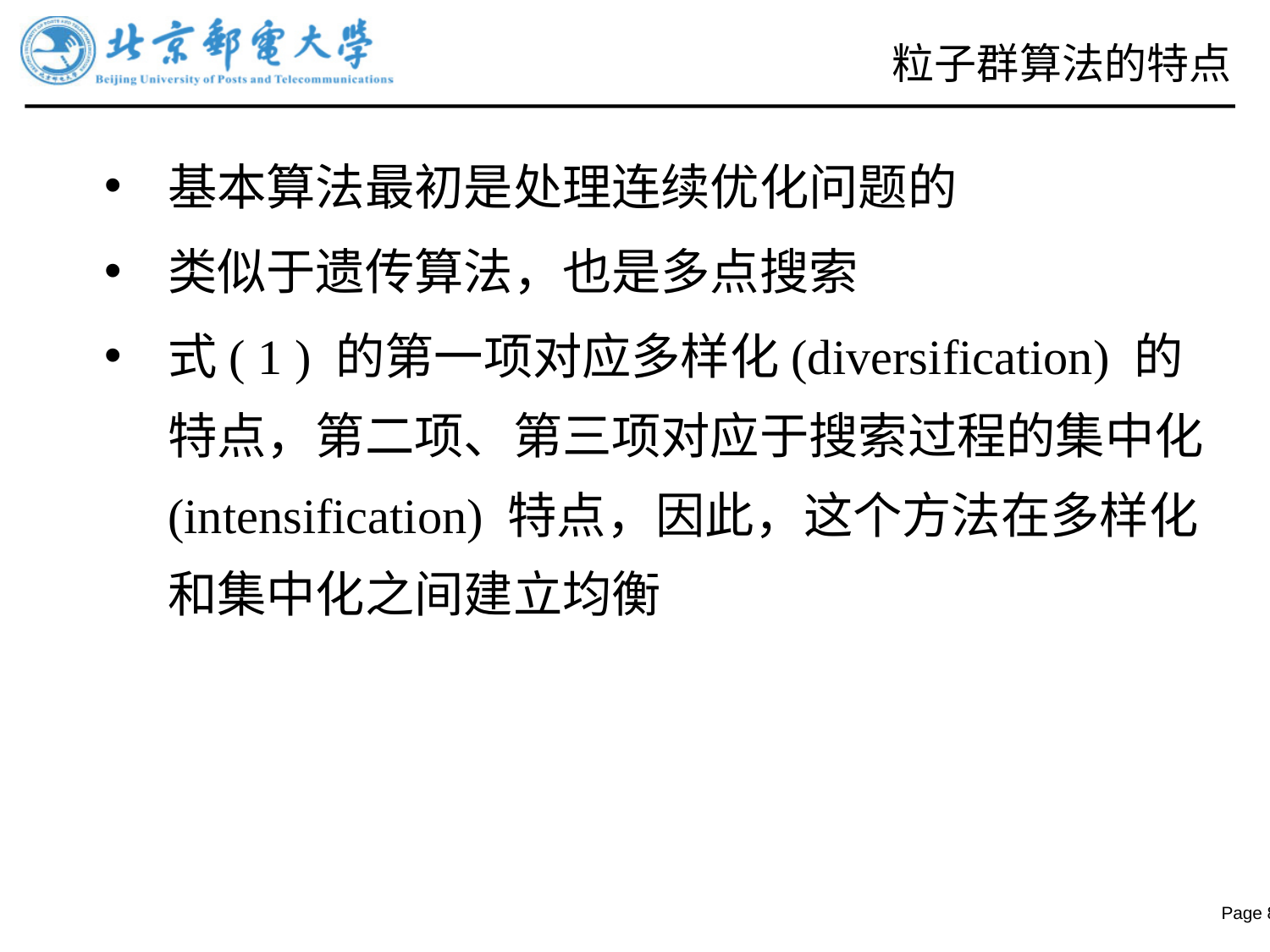

# 粒子群算法的特点
基本算法最初是处理连续优化问题的
类似于遗传算法，也是多点搜索
式( 1 ) 的第一项对应多样化(diversification) 的特点，第二项、第三项对应于搜索过程的集中化(intensification) 特点，因此，这个方法在多样化和集中化之间建立均衡